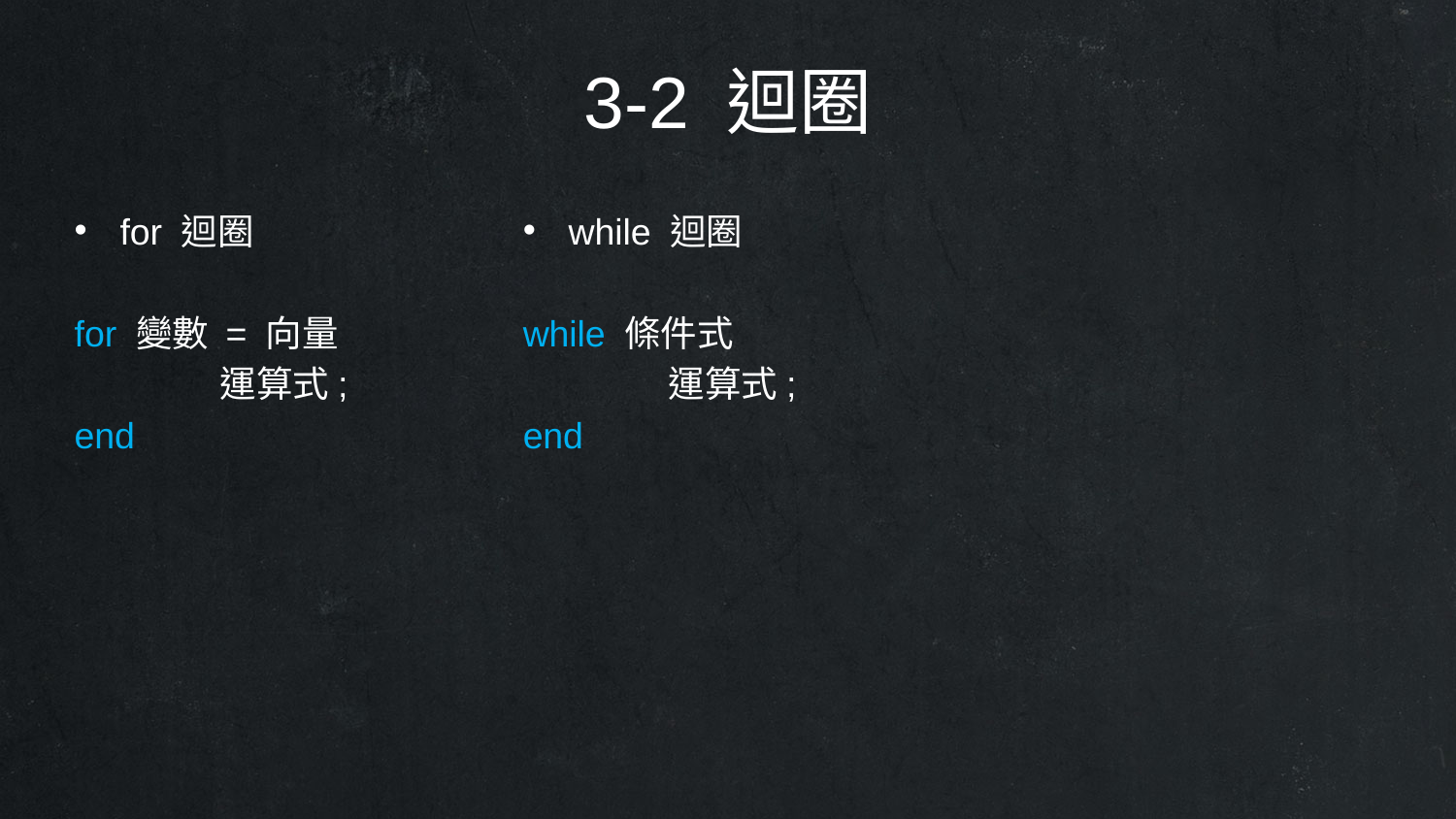

3-2 迴圈
for 迴圈

for 變數 = 向量
	運算式;
end
while 迴圈

while 條件式
	運算式;
end